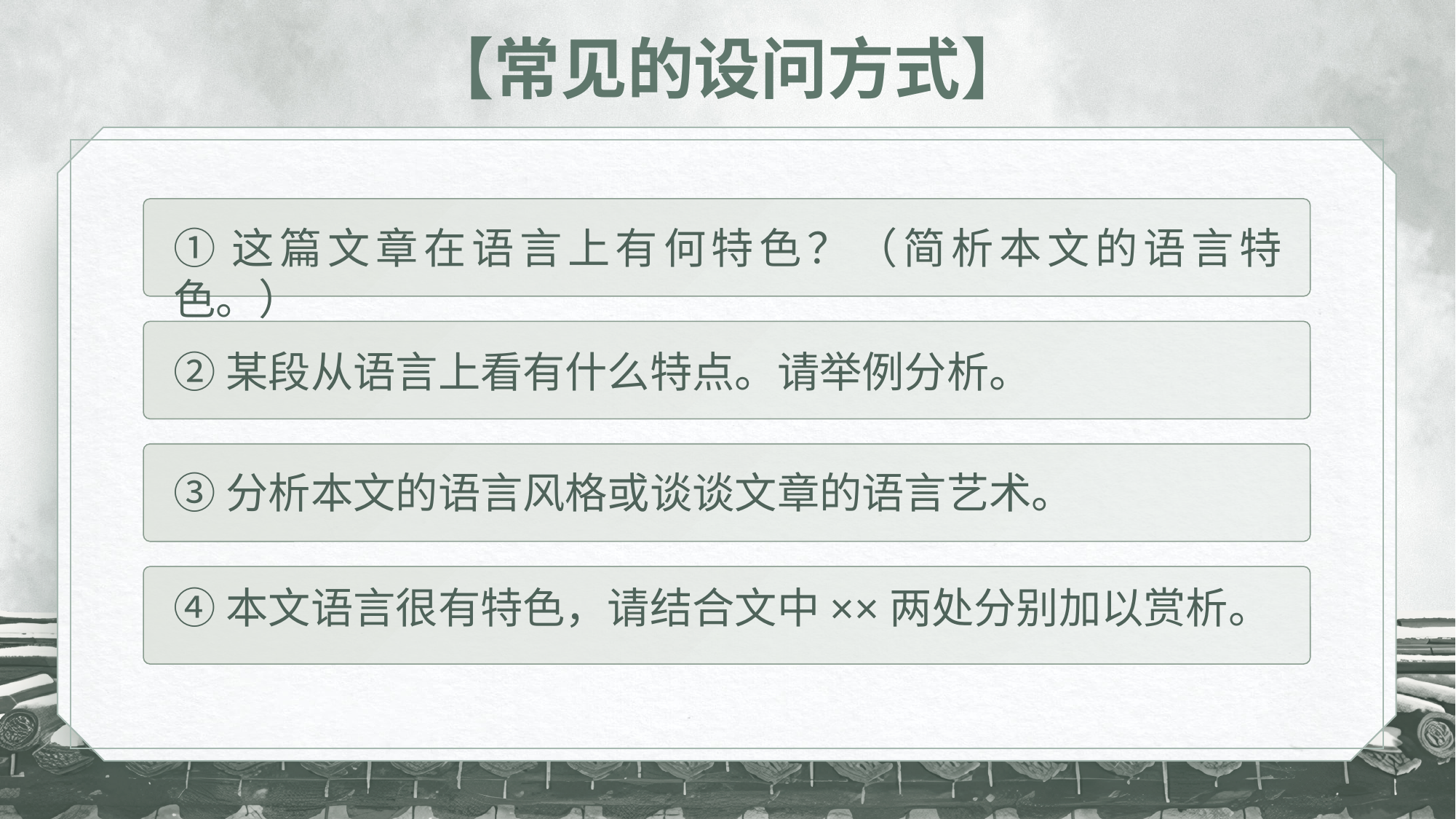

【常见的设问方式】

①这篇文章在语言上有何特色？（简析本文的语言特色。）

②某段从语言上看有什么特点。请举例分析。

③分析本文的语言风格或谈谈文章的语言艺术。

④本文语言很有特色，请结合文中××两处分别加以赏析。